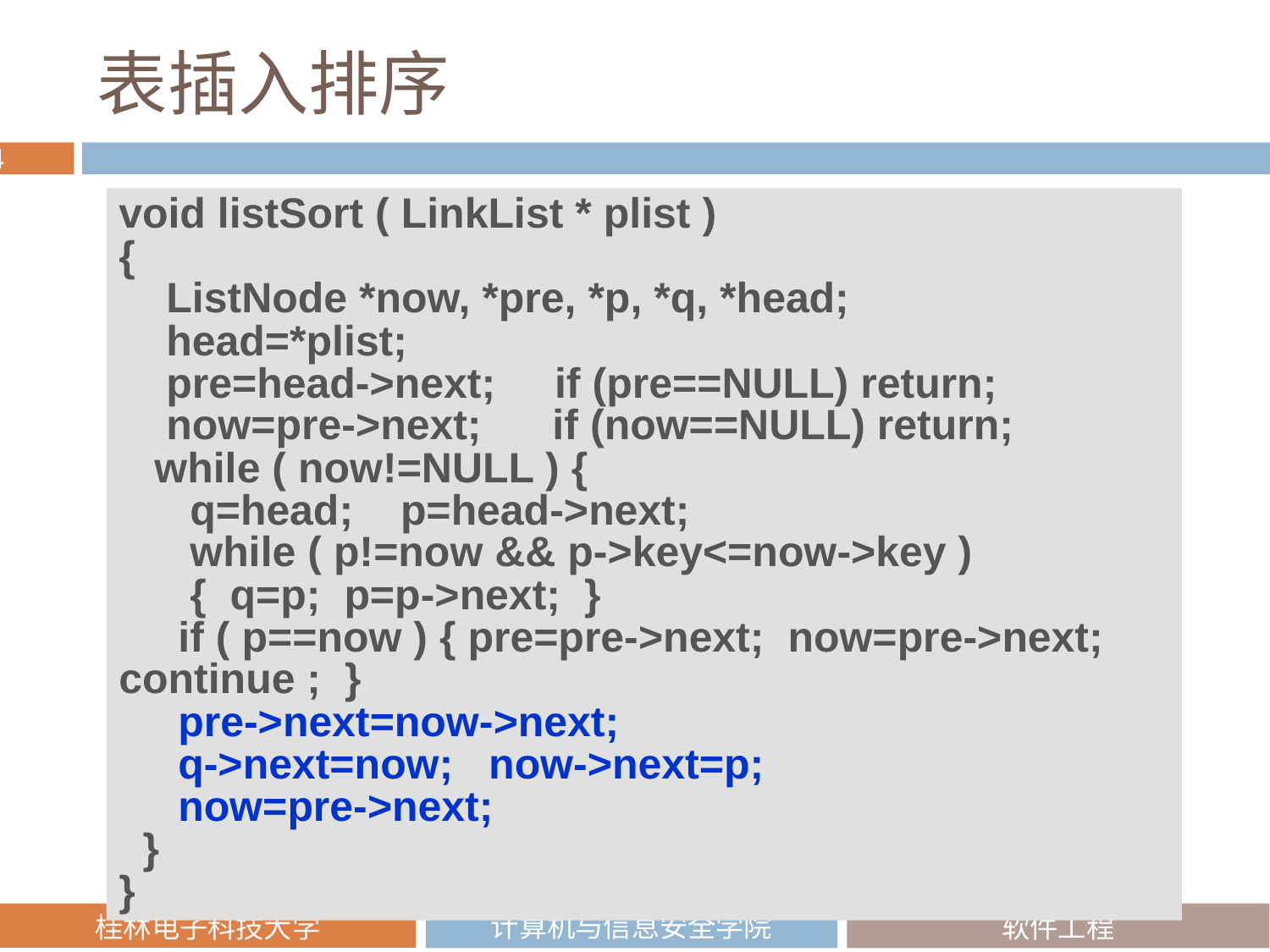

# 表插入排序
void listSort ( LinkList * plist )
{
    ListNode *now, *pre, *p, *q, *head;
    head=*plist;
    pre=head->next;     if (pre==NULL) return;
    now=pre->next;      if (now==NULL) return;
   while ( now!=NULL ) {
      q=head;    p=head->next;
      while ( p!=now && p->key<=now->key )
      {  q=p;  p=p->next;  }
     if ( p==now ) { pre=pre->next;  now=pre->next;  continue ;  }
     pre->next=now->next;
     q->next=now;   now->next=p;
     now=pre->next;
  }
}